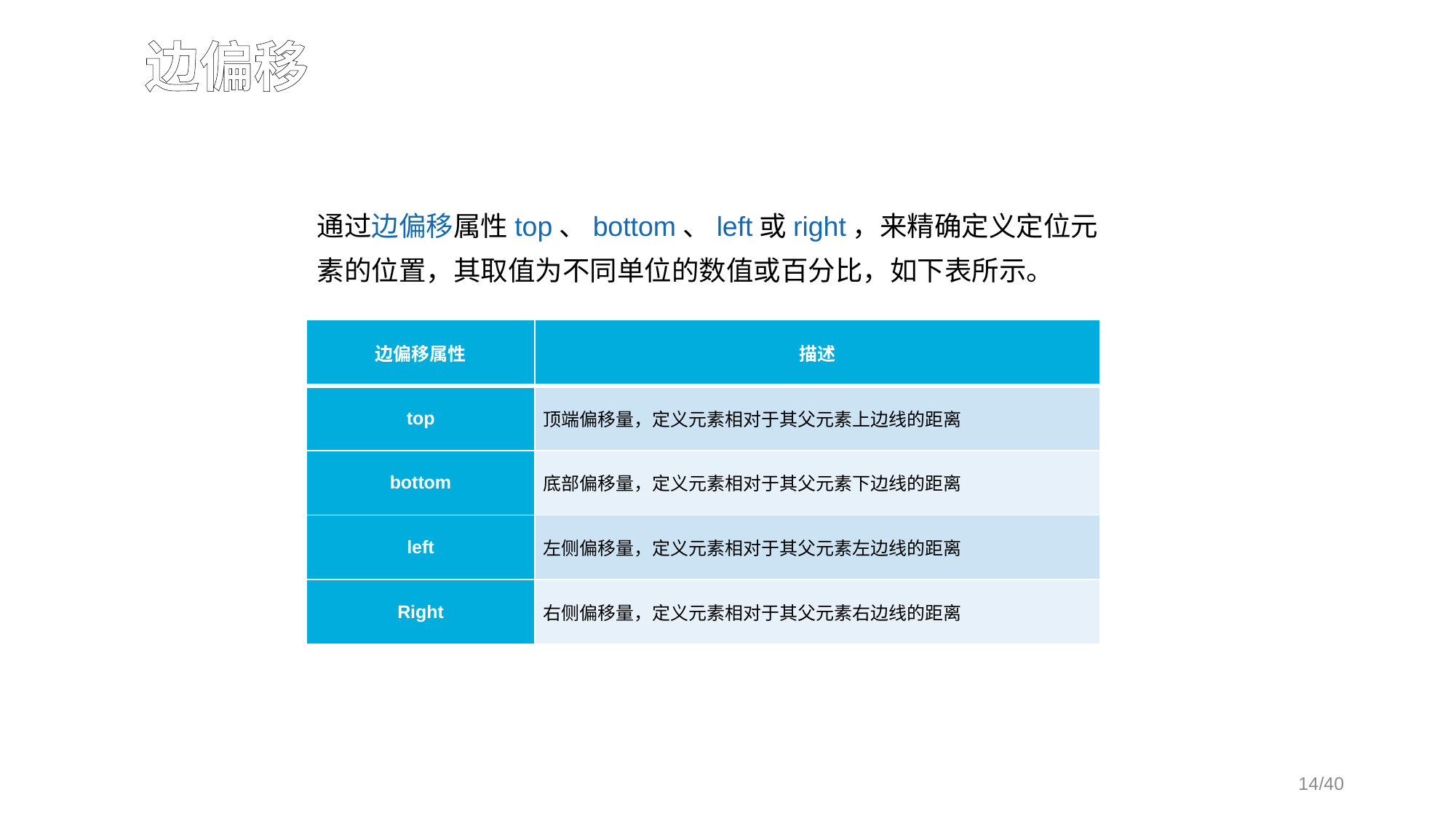

边偏移
通过边偏移属性top、bottom、left或right，来精确定义定位元素的位置，其取值为不同单位的数值或百分比，如下表所示。
| 边偏移属性 | 描述 |
| --- | --- |
| top | 顶端偏移量，定义元素相对于其父元素上边线的距离 |
| bottom | 底部偏移量，定义元素相对于其父元素下边线的距离 |
| left | 左侧偏移量，定义元素相对于其父元素左边线的距离 |
| Right | 右侧偏移量，定义元素相对于其父元素右边线的距离 |
14/40